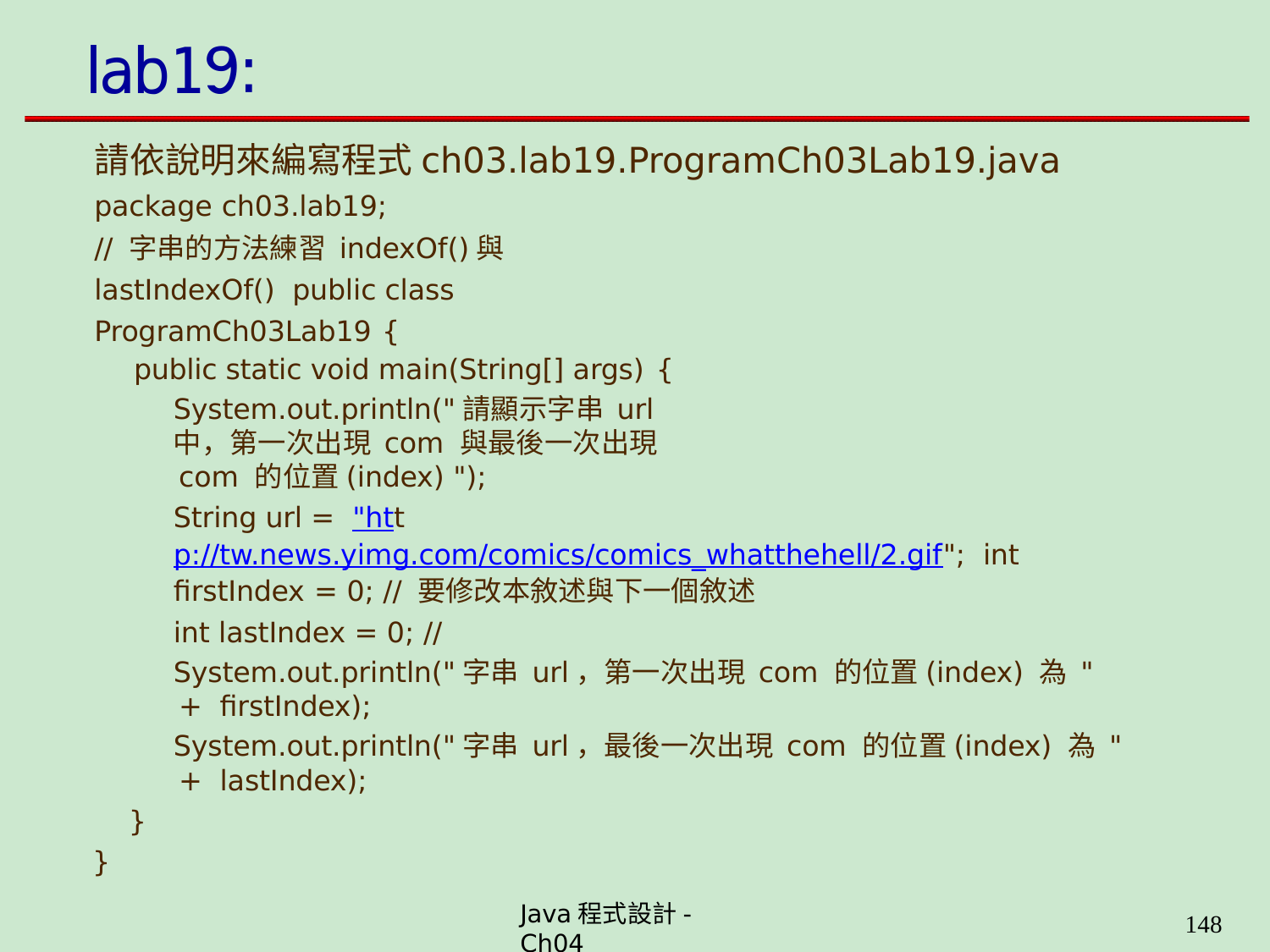

# lab19:
請依說明來編寫程式ch03.lab19.ProgramCh03Lab19.java
package ch03.lab19;
// 字串的方法練習 indexOf()與lastIndexOf()  public class ProgramCh03Lab19 {
public static void main(String[] args) {
System.out.println("請顯示字串 url 中，第一次出現 com 與最後一次出現
com 的位置(index) ");
String url =  "http://tw.news.yimg.com/comics/comics_whatthehell/2.gif";  int firstIndex = 0; // 要修改本敘述與下一個敘述
int lastIndex = 0; //
System.out.println("字串 url，第一次出現 com 的位置(index) 為 " +  firstIndex);
System.out.println("字串 url，最後一次出現 com 的位置(index) 為 " +  lastIndex);
}
}
Java程式設計-Ch04
148